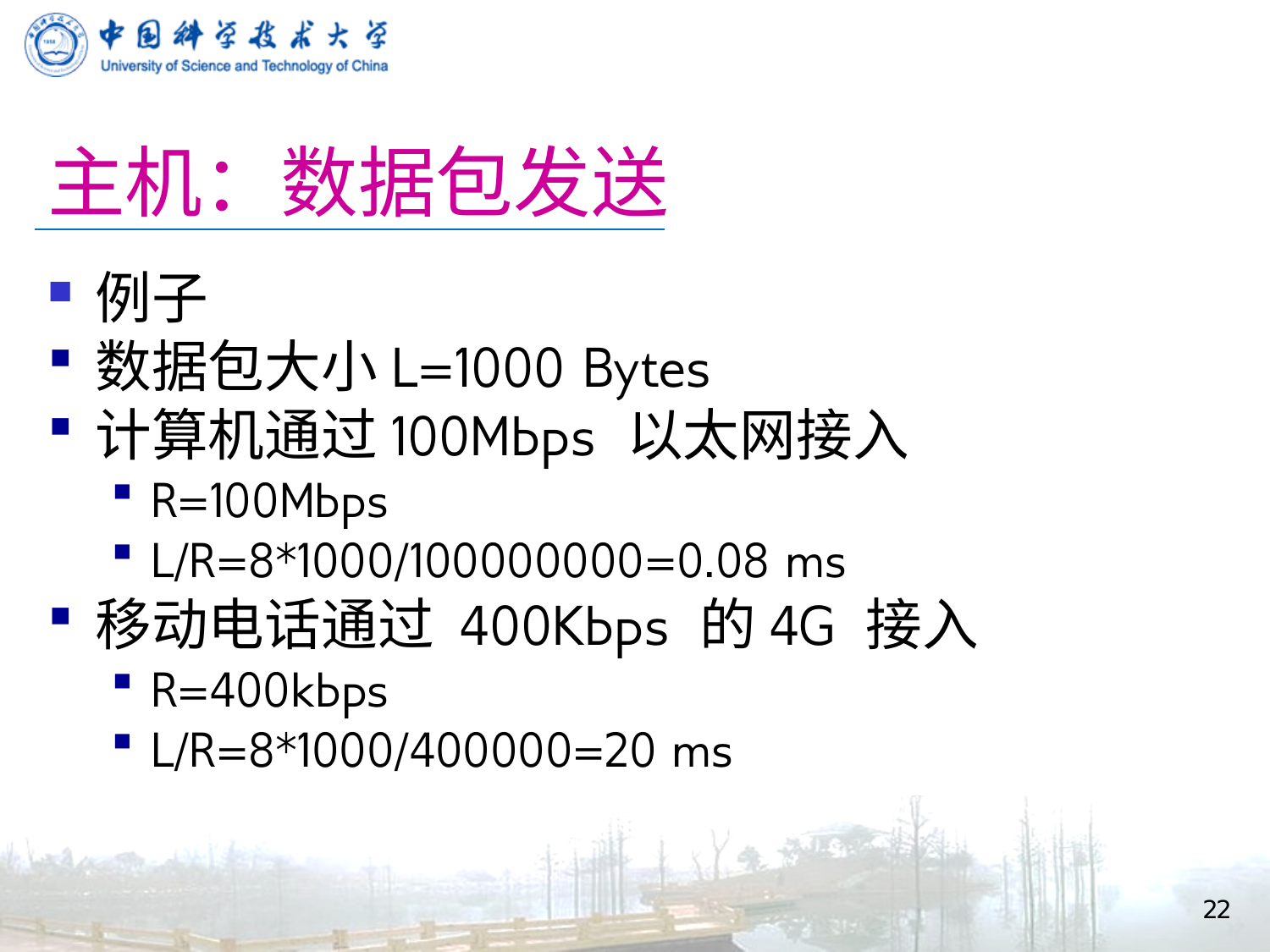

# 主机：数据包发送
例子
数据包大小L=1000 Bytes
计算机通过100Mbps 以太网接入
R=100Mbps
L/R=8*1000/100000000=0.08 ms
移动电话通过 400Kbps 的4G 接入
R=400kbps
L/R=8*1000/400000=20 ms
22